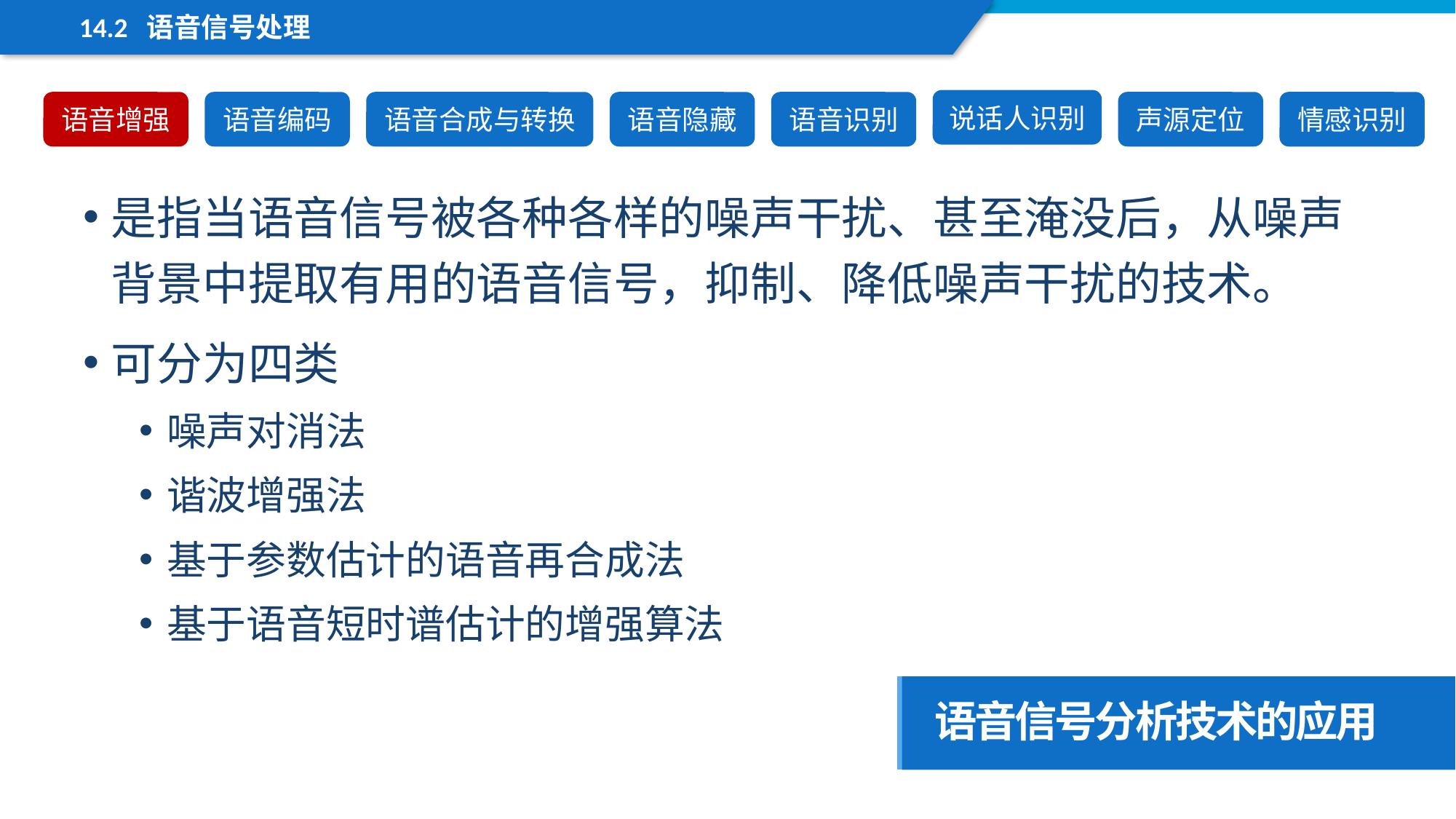

14.2  语音信号处理
说话人识别
语音增强
语音编码
语音合成与转换
语音隐藏
语音识别
声源定位
情感识别
是指当语音信号被各种各样的噪声干扰、甚至淹没后，从噪声背景中提取有用的语音信号，抑制、降低噪声干扰的技术。
可分为四类
噪声对消法
谐波增强法
基于参数估计的语音再合成法
基于语音短时谱估计的增强算法
语音信号分析技术的应用